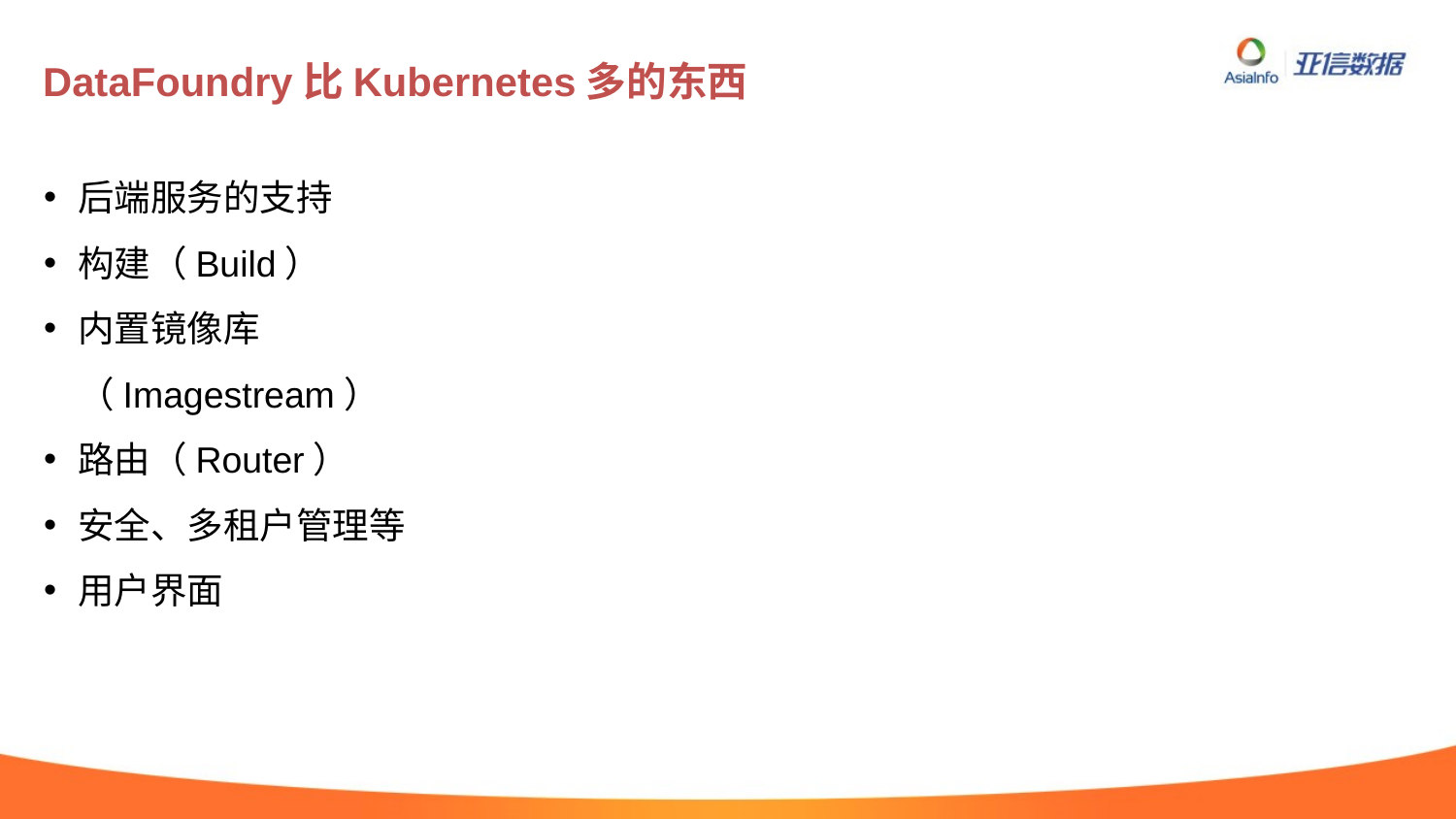

# DataFoundry比Kubernetes多的东西
后端服务的支持
构建（Build）
内置镜像库（Imagestream）
路由（Router）
安全、多租户管理等
用户界面